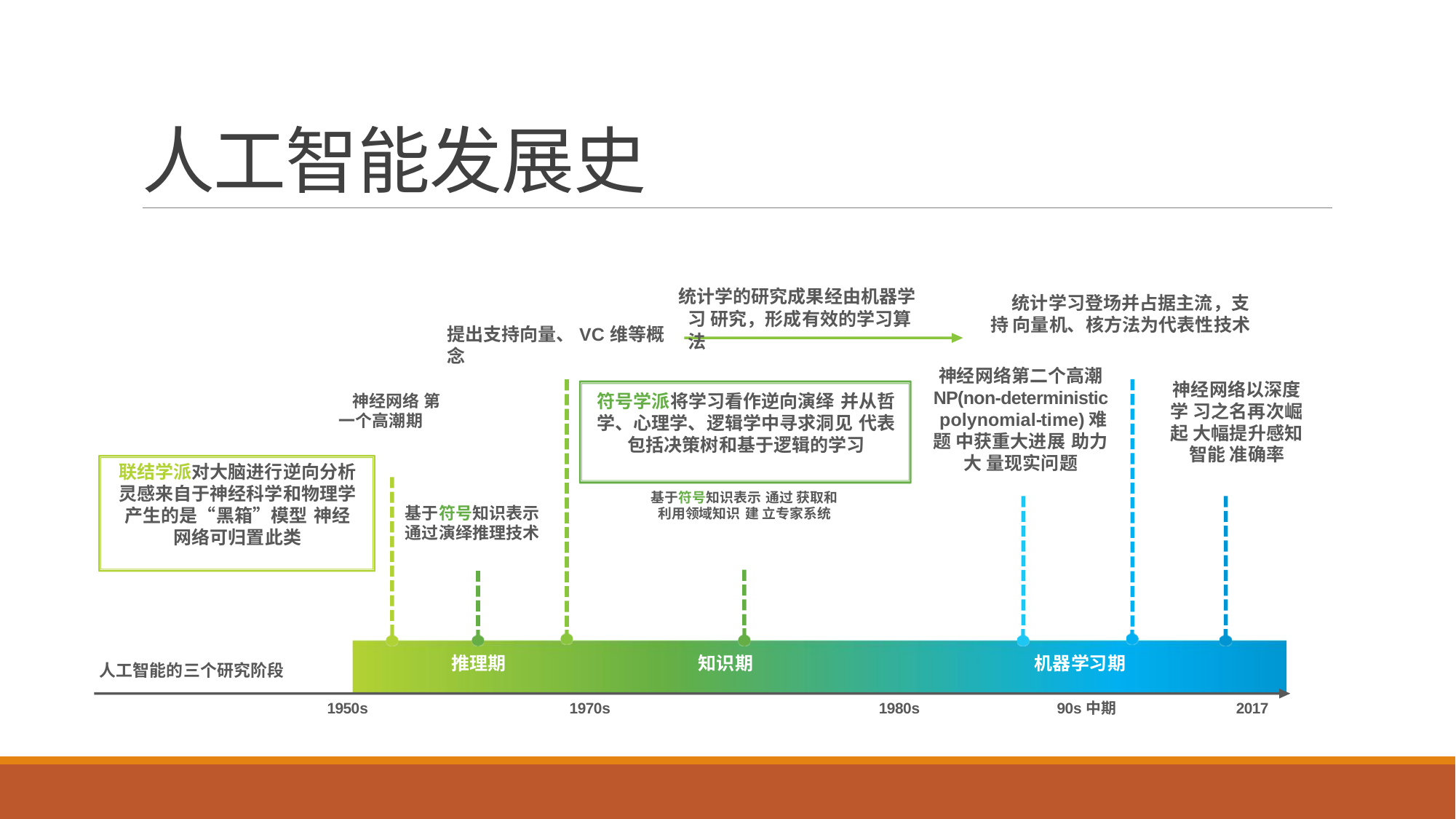

# 人工智能发展史
统计学的研究成果经由机器学习 研究，形成有效的学习算法
统计学习登场并占据主流，支持 向量机、核方法为代表性技术
提出支持向量、VC维等概念

神经网络第二个高潮 NP(non-deterministic  polynomial-time)难题 中获重大进展 助力大 量现实问题
神经网络以深度学 习之名再次崛起 大幅提升感知智能 准确率

符号学派将学习看作逆向演绎 并从哲 学、心理学、逻辑学中寻求洞见 代表 包括决策树和基于逻辑的学习
神经网络 第一个高潮期
联结学派对大脑进行逆向分析 灵感来自于神经科学和物理学 产生的是“黑箱”模型 神经 网络可归置此类
基于符号知识表示 通过 获取和利用领域知识 建 立专家系统

基于符号知识表示 通过演绎推理技术

推理期
知识期
机器学习期
人工智能的三个研究阶段

1950s
1970s
1980s
90s中期
2017